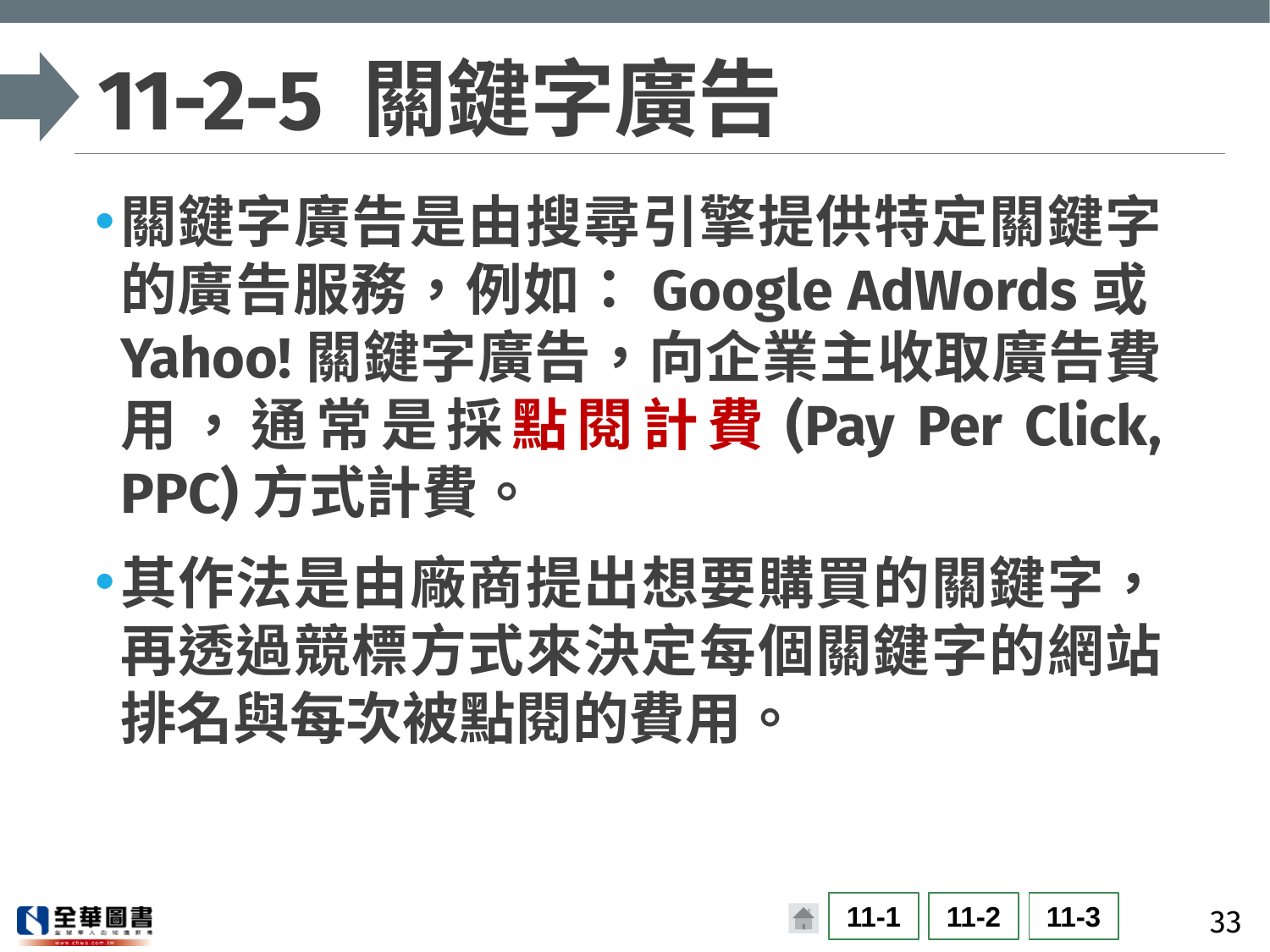

# 11-2-5 關鍵字廣告
關鍵字廣告是由搜尋引擎提供特定關鍵字的廣告服務，例如：Google AdWords或Yahoo!關鍵字廣告，向企業主收取廣告費用，通常是採點閱計費(Pay Per Click, PPC)方式計費。
其作法是由廠商提出想要購買的關鍵字，再透過競標方式來決定每個關鍵字的網站排名與每次被點閱的費用。
33